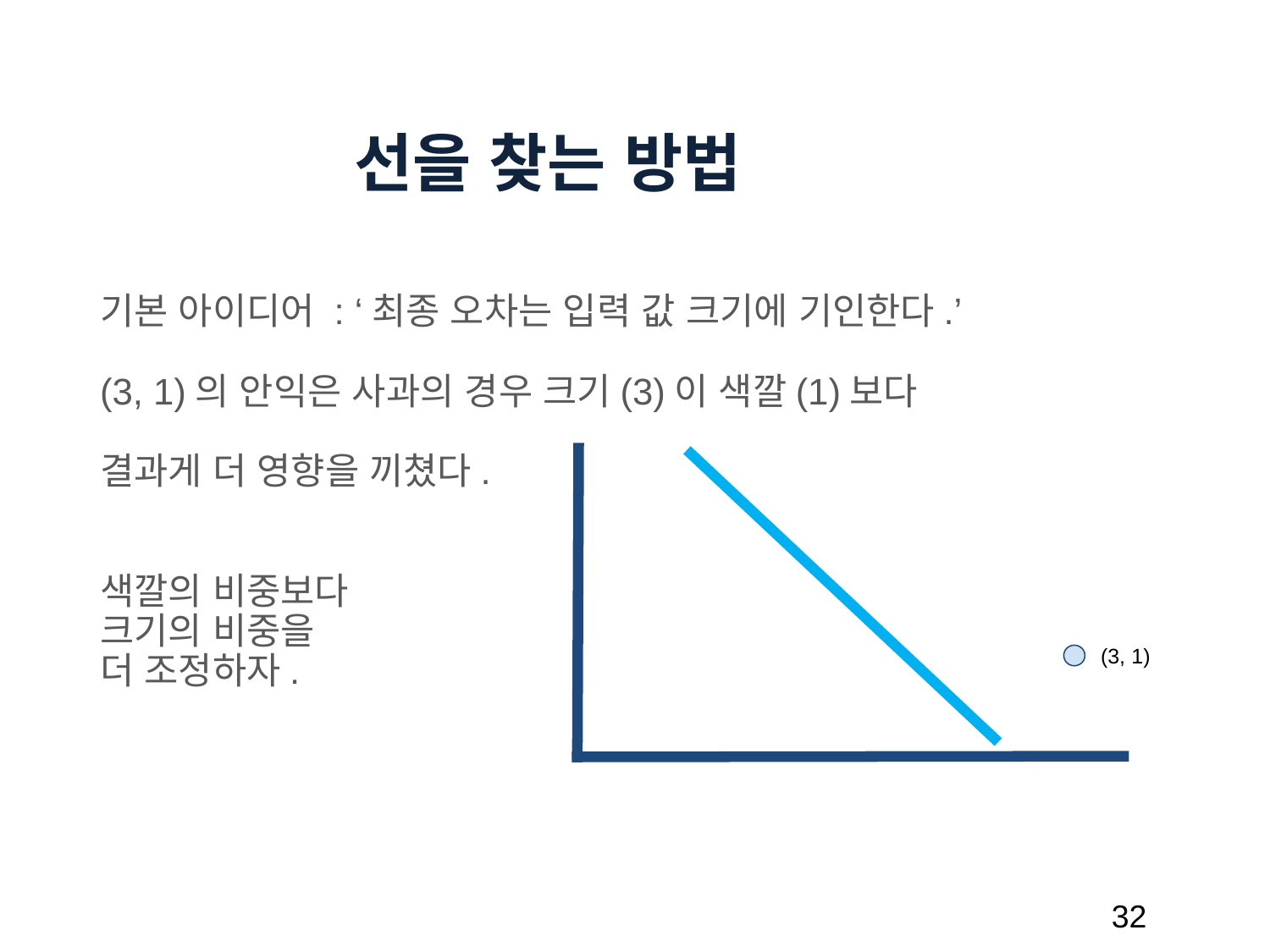

선을 찾는 방법
기본 아이디어 : ‘최종 오차는 입력 값 크기에 기인한다.’

(3, 1)의 안익은 사과의 경우 크기(3)이 색깔(1)보다

결과게 더 영향을 끼쳤다.

색깔의 비중보다
크기의 비중을
더 조정하자.
(3, 1)